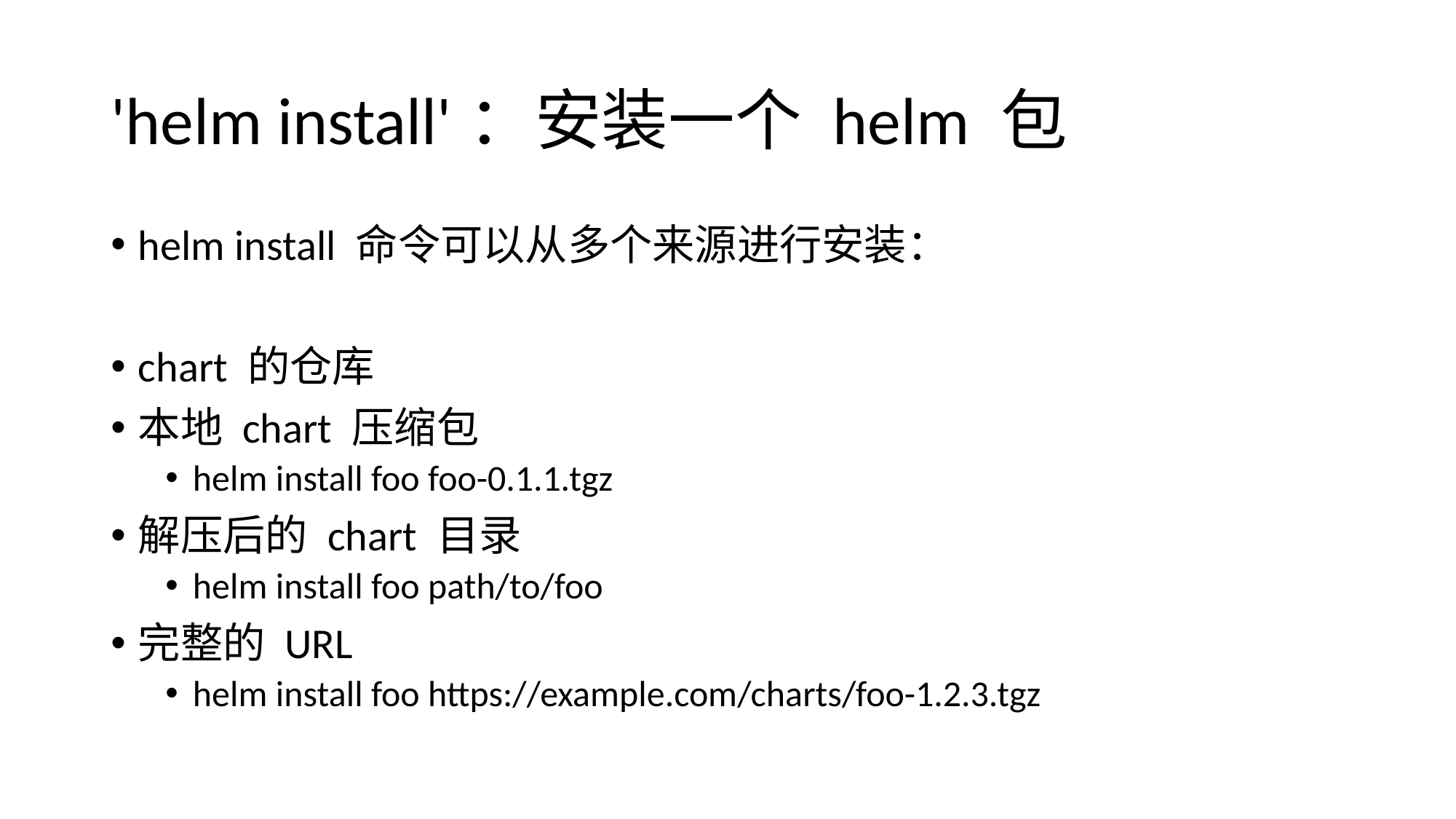

# 'helm install'：安装一个 helm 包
helm install 命令可以从多个来源进行安装：

chart 的仓库
本地 chart 压缩包
helm install foo foo-0.1.1.tgz
解压后的 chart 目录
helm install foo path/to/foo
完整的 URL
helm install foo https://example.com/charts/foo-1.2.3.tgz